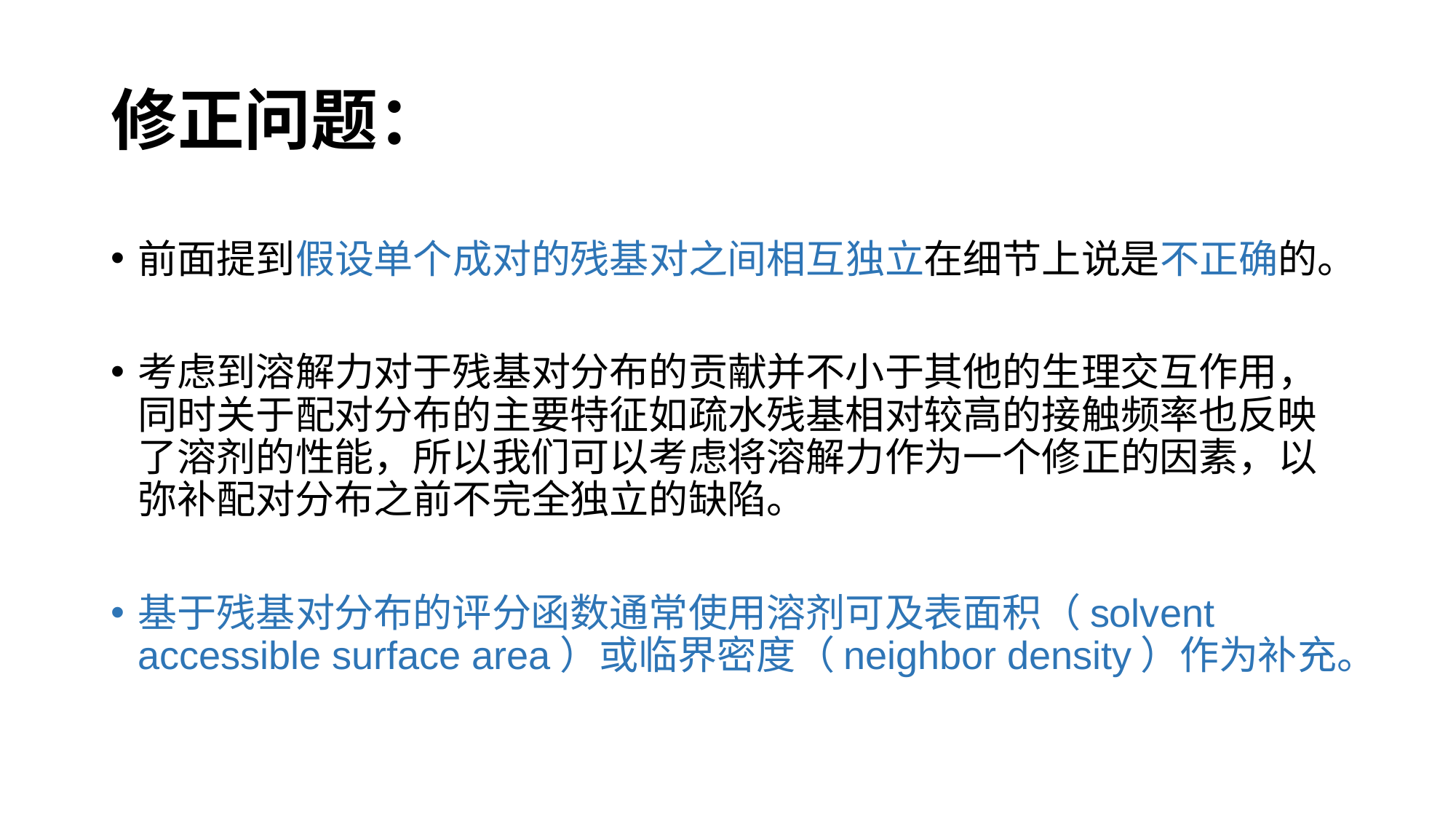

# 修正问题：

前面提到假设单个成对的残基对之间相互独立在细节上说是不正确的。

考虑到溶解力对于残基对分布的贡献并不小于其他的生理交互作用，同时关于配对分布的主要特征如疏水残基相对较高的接触频率也反映了溶剂的性能，所以我们可以考虑将溶解力作为一个修正的因素，以弥补配对分布之前不完全独立的缺陷。

基于残基对分布的评分函数通常使用溶剂可及表面积（solvent accessible surface area）或临界密度（neighbor density）作为补充。